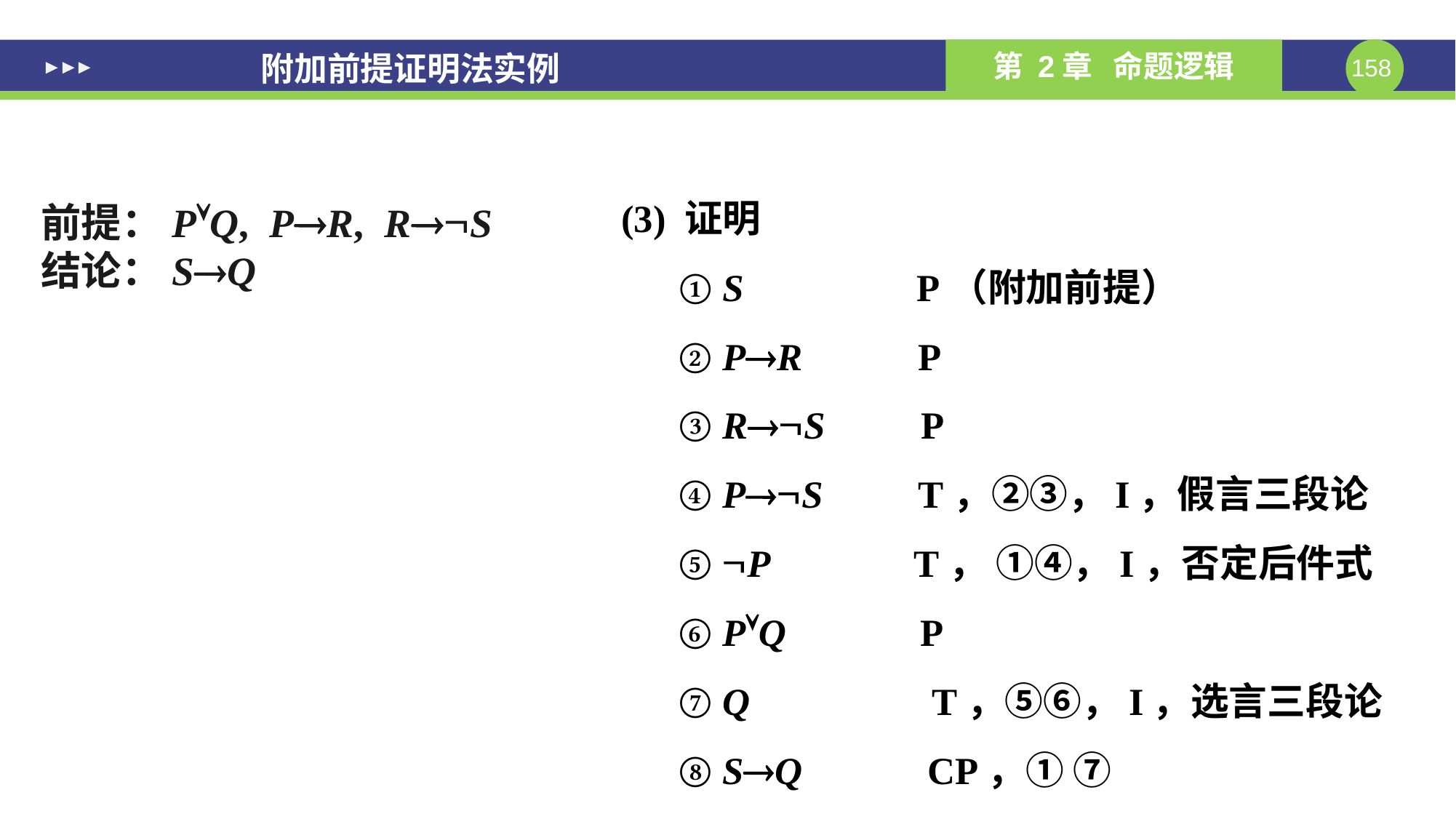

# 附加前提证明法实例
   (3) 证明
         ① s                  P（附加前提）
         ② p→r            P
         ③ r→¬s          P
         ④ p→¬s          T，②③，I，假言三段论
         ⑤ ¬p               T， ①④，I，否定后件式
         ⑥ p∨q              P
         ⑦ q                   T，⑤⑥，I，选言三段论
         ⑧ s→q             CP，① ⑦
 前提：p∨q,  p→r,  r→¬s
 结论：s→q